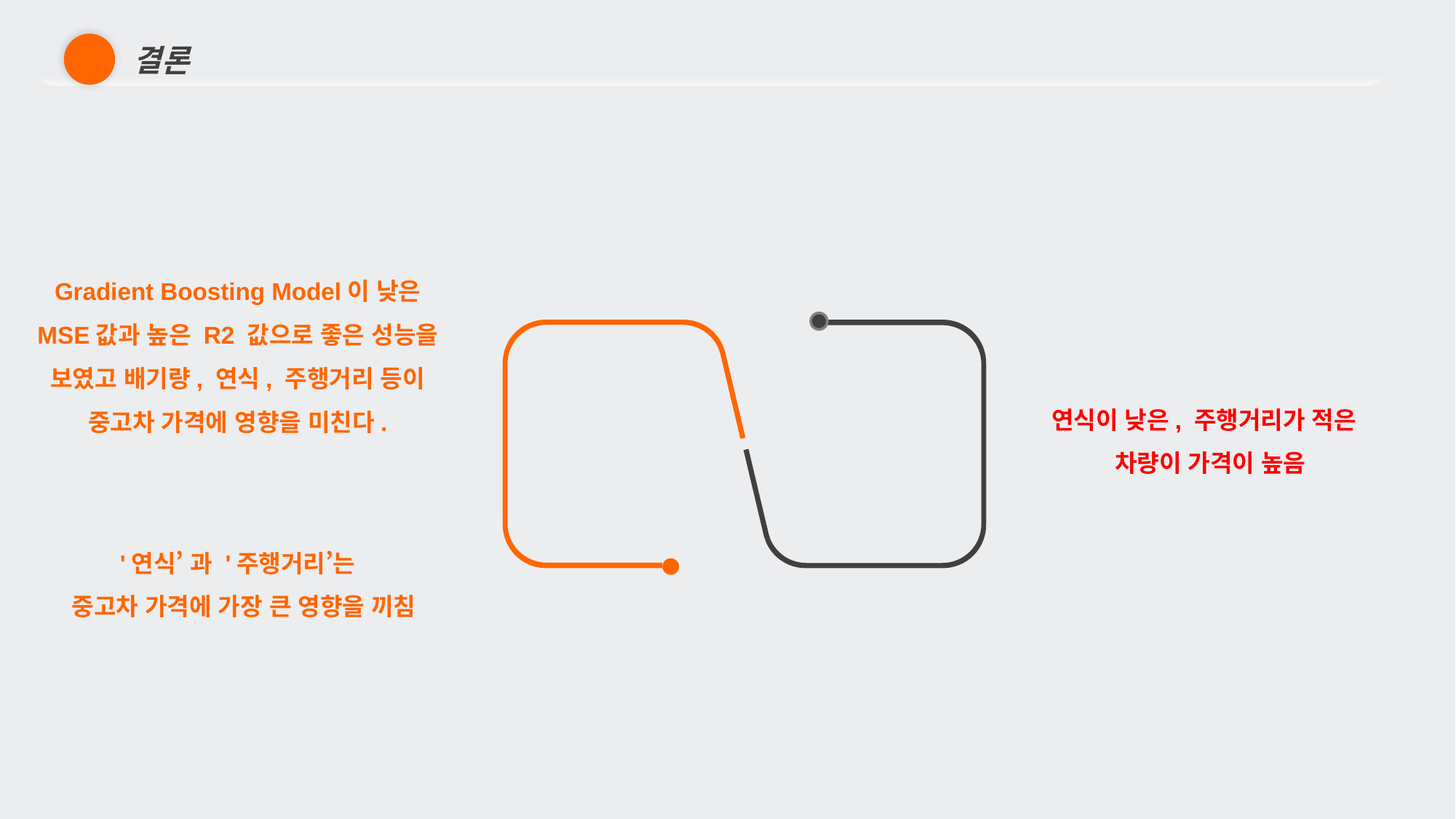

결론

Gradient Boosting Model이 낮은 MSE값과 높은 R2 값으로 좋은 성능을 보였고 배기량, 연식, 주행거리 등이 중고차 가격에 영향을 미친다.

연식이 낮은, 주행거리가 적은
 차량이 가격이 높음
'연식’ 과 '주행거리’는
 중고차 가격에 가장 큰 영향을 끼침